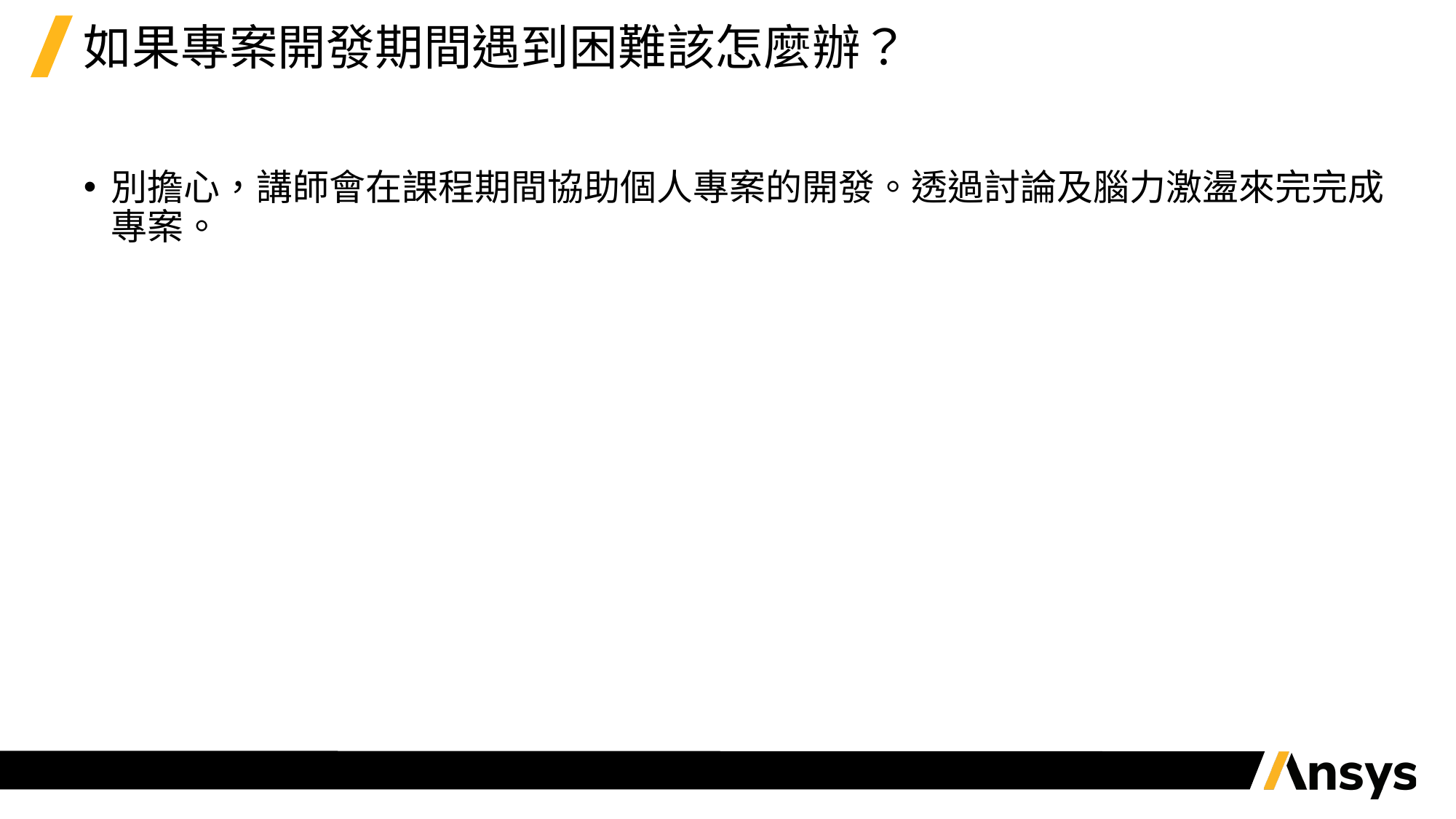

# 如果專案開發期間遇到困難該怎麼辦？
別擔心，講師會在課程期間協助個人專案的開發。透過討論及腦力激盪來完完成專案。